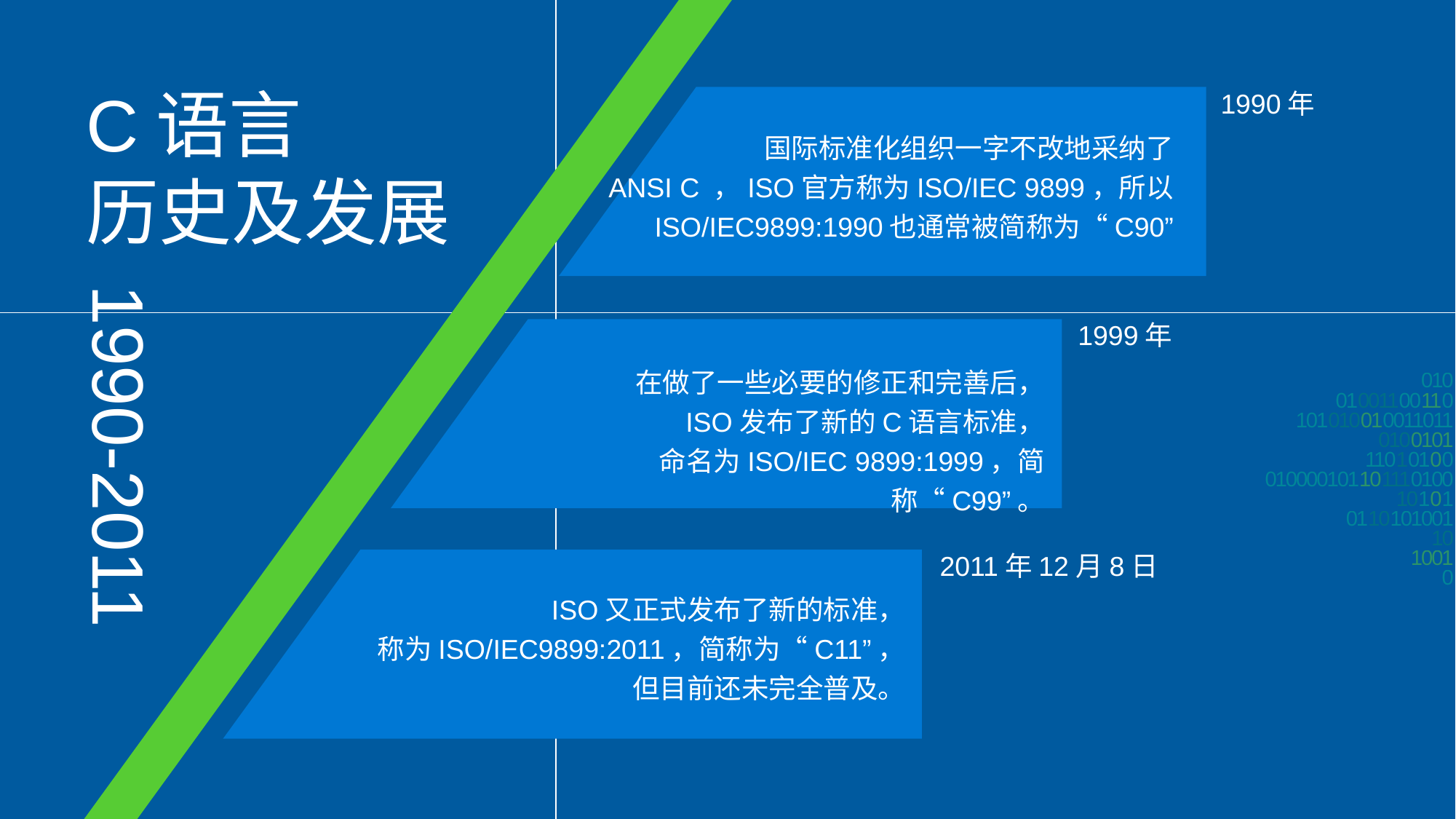

C语言
历史及发展

1990年
           国际标准化组织一字不改地采纳了
ANSI C ，ISO官方称为ISO/IEC 9899，所以
ISO/IEC9899:1990也通常被简称为“C90”
1990-2011
1999年

在做了一些必要的修正和完善后，
ISO发布了新的C语言标准，
命名为ISO/IEC 9899:1999，简称“C99”。
010
01001100110
101010010011011
0100101
11010100
010000101101110100
10101
0110101001
10
1001
0
2011年12月8日

ISO又正式发布了新的标准，
称为ISO/IEC9899:2011，简称为“C11”，
但目前还未完全普及。